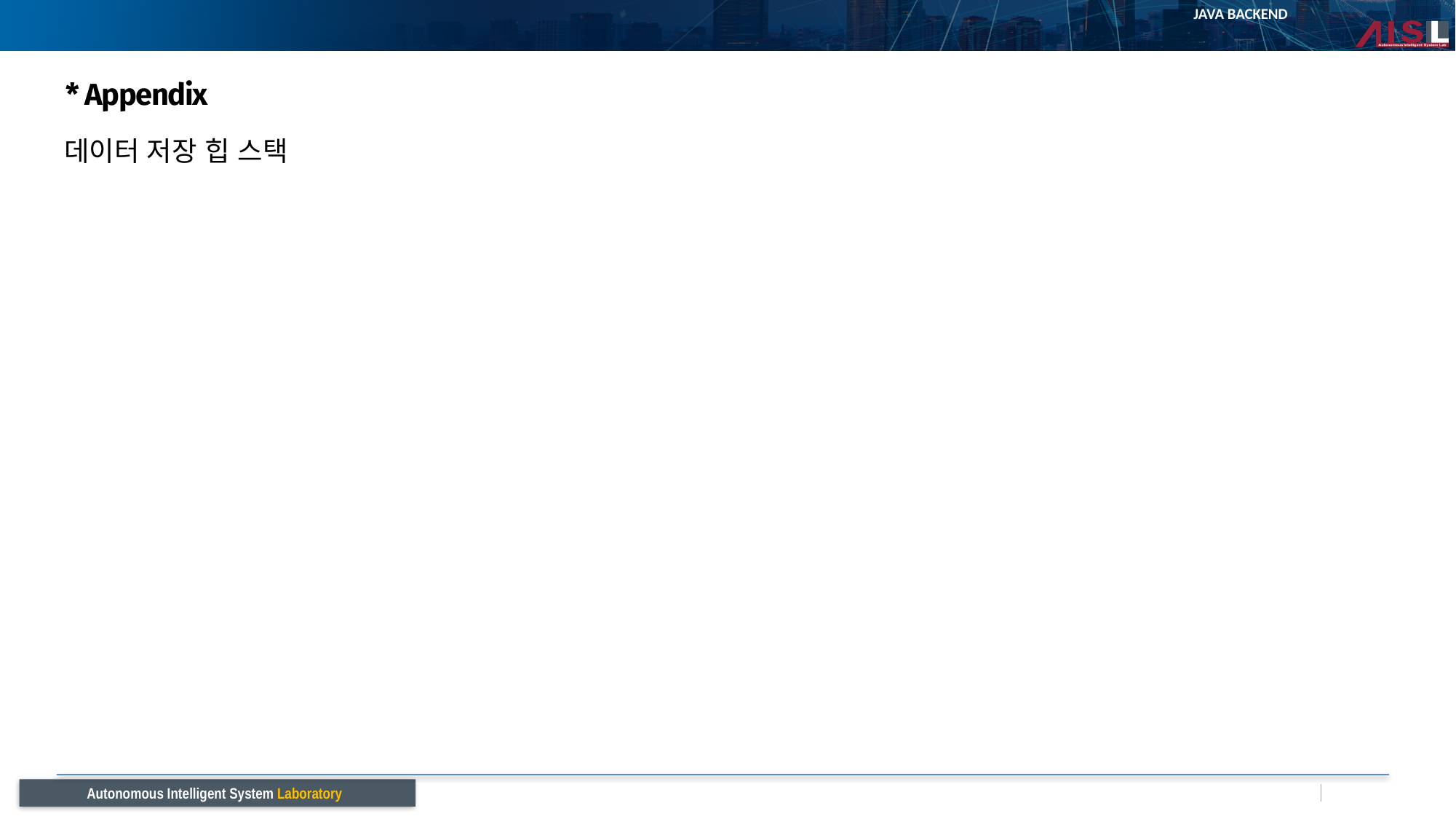

# * Appendix
데이터 저장 힙 스택